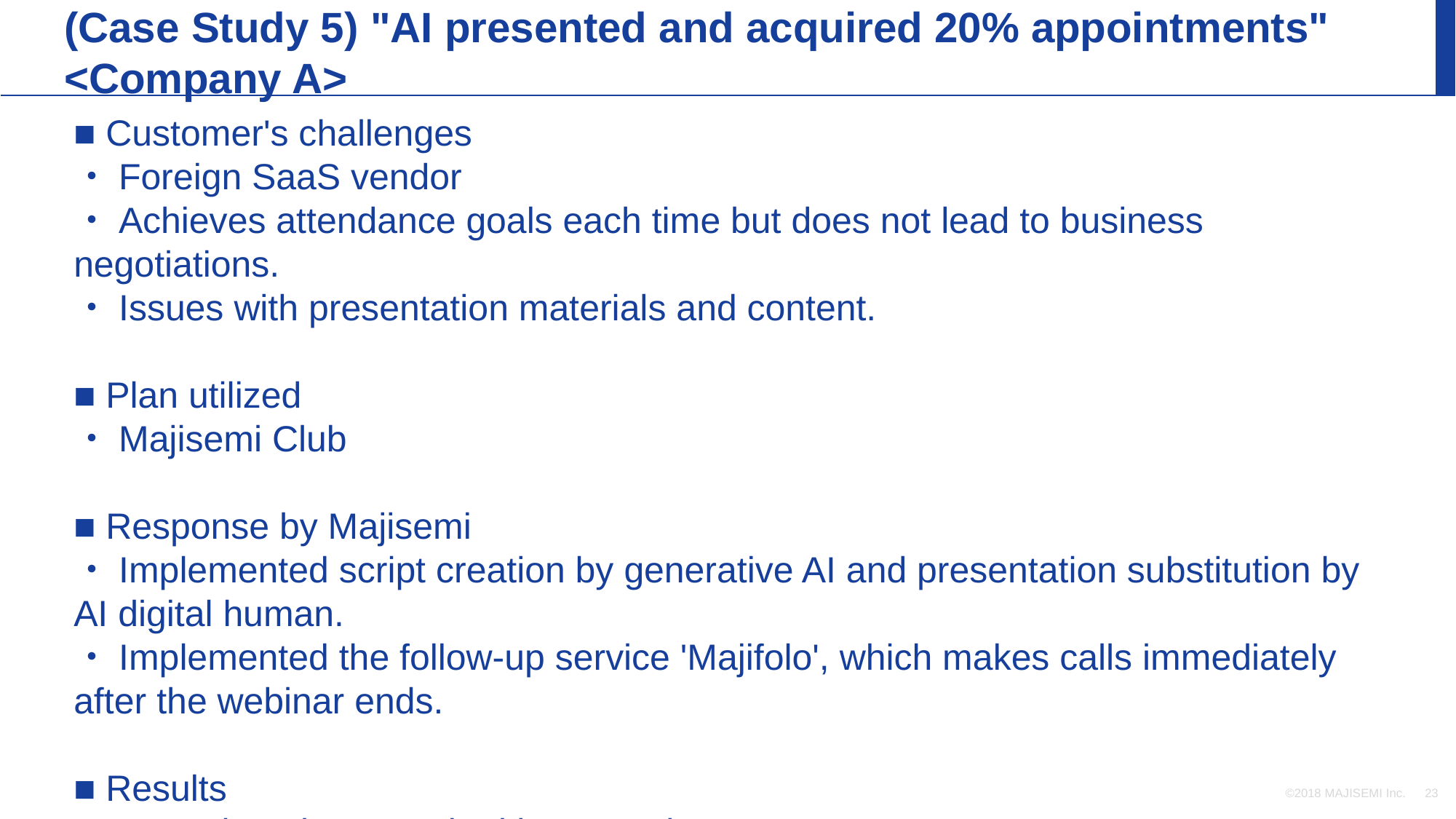

(Case Study 5) "AI presented and acquired 20% appointments" <Company A>
■ Customer's challenges
・Foreign SaaS vendor
・Achieves attendance goals each time but does not lead to business negotiations.
・Issues with presentation materials and content.

■ Plan utilized
・Majisemi Club

■ Response by Majisemi
・Implemented script creation by generative AI and presentation substitution by AI digital human.
・Implemented the follow-up service 'Majifolo', which makes calls immediately after the webinar ends.

■ Results
・20 registrations resulted in 4 appointments.
©2018 MAJISEMI Inc.
23